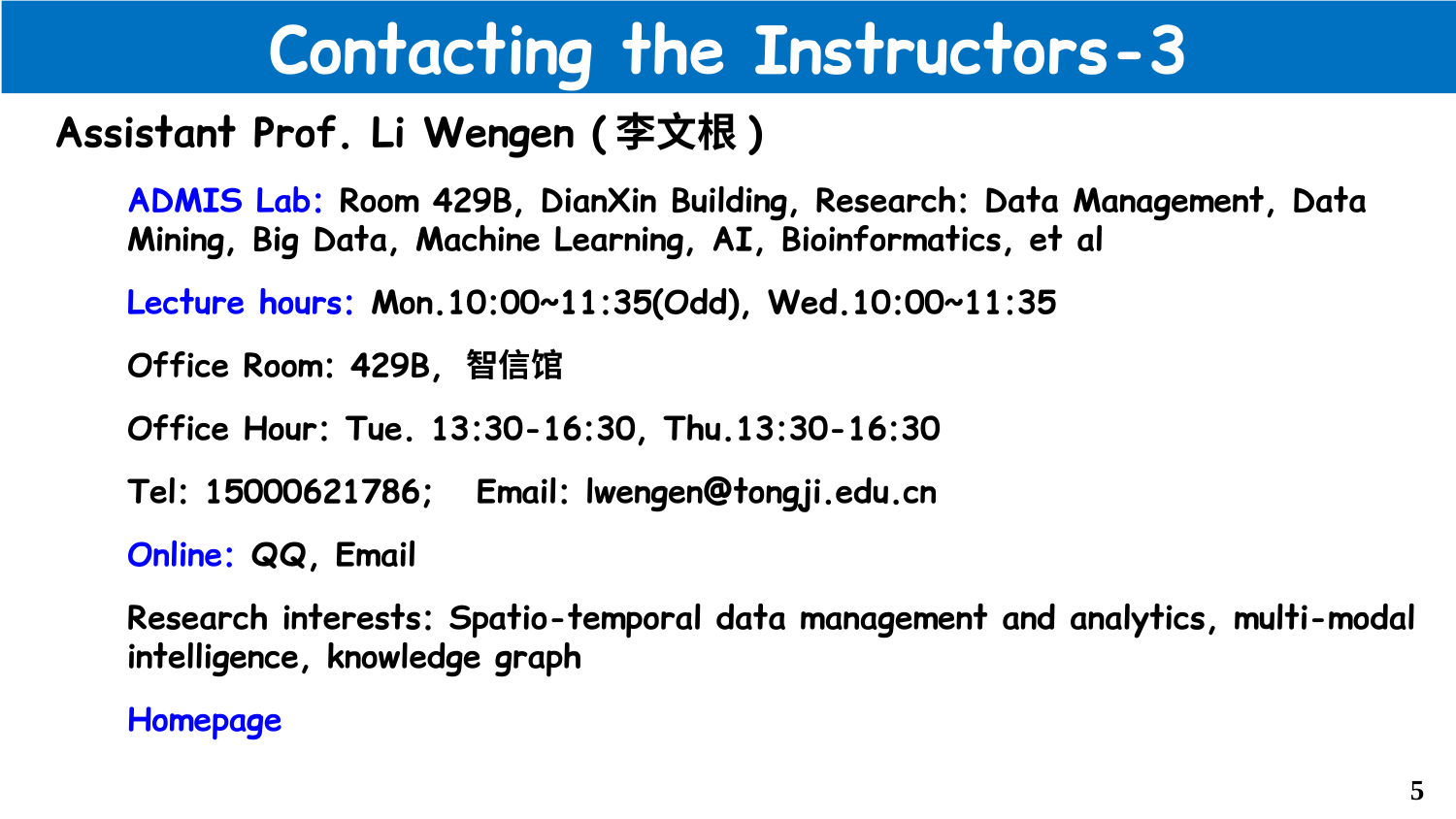

# Contacting the Instructors-3
Assistant Prof. Li Wengen (李文根)
ADMIS Lab: Room 429B, DianXin Building, Research: Data Management, Data Mining, Big Data, Machine Learning, AI, Bioinformatics, et al
Lecture hours: Mon.10:00~11:35(Odd), Wed.10:00~11:35
Office Room: 429B, 智信馆
Office Hour: Tue. 13:30-16:30, Thu.13:30-16:30
Tel: 15000621786;   Email: lwengen@tongji.edu.cn
Online: QQ, Email
Research interests: Spatio-temporal data management and analytics, multi-modal intelligence, knowledge graph
Homepage